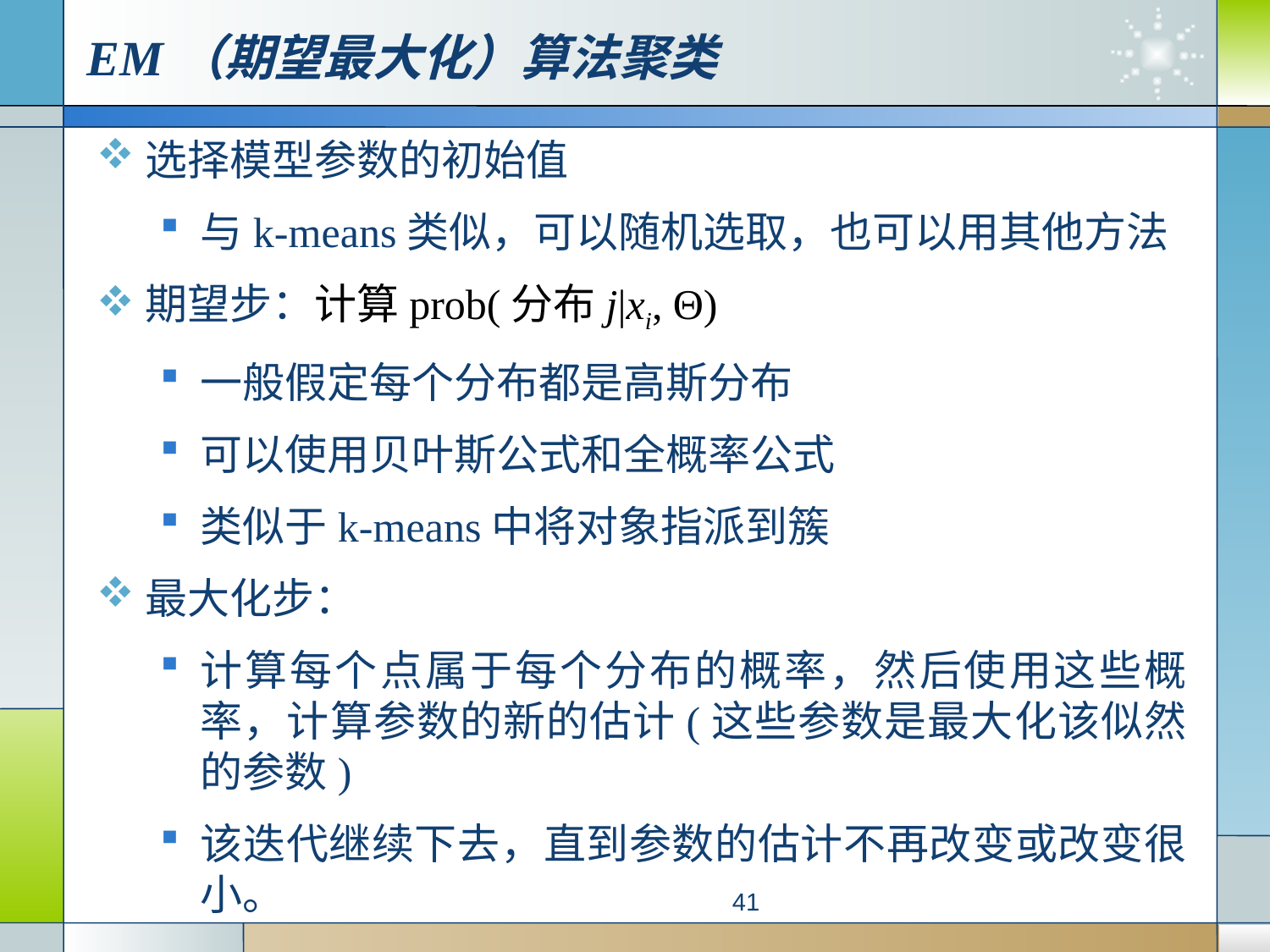

# EM（期望最大化）算法聚类
选择模型参数的初始值
与k-means类似，可以随机选取，也可以用其他方法
期望步：计算prob(分布j|xi, Θ)
一般假定每个分布都是高斯分布
可以使用贝叶斯公式和全概率公式
类似于k-means中将对象指派到簇
最大化步：
计算每个点属于每个分布的概率，然后使用这些概率，计算参数的新的估计(这些参数是最大化该似然的参数)
该迭代继续下去，直到参数的估计不再改变或改变很小。
41